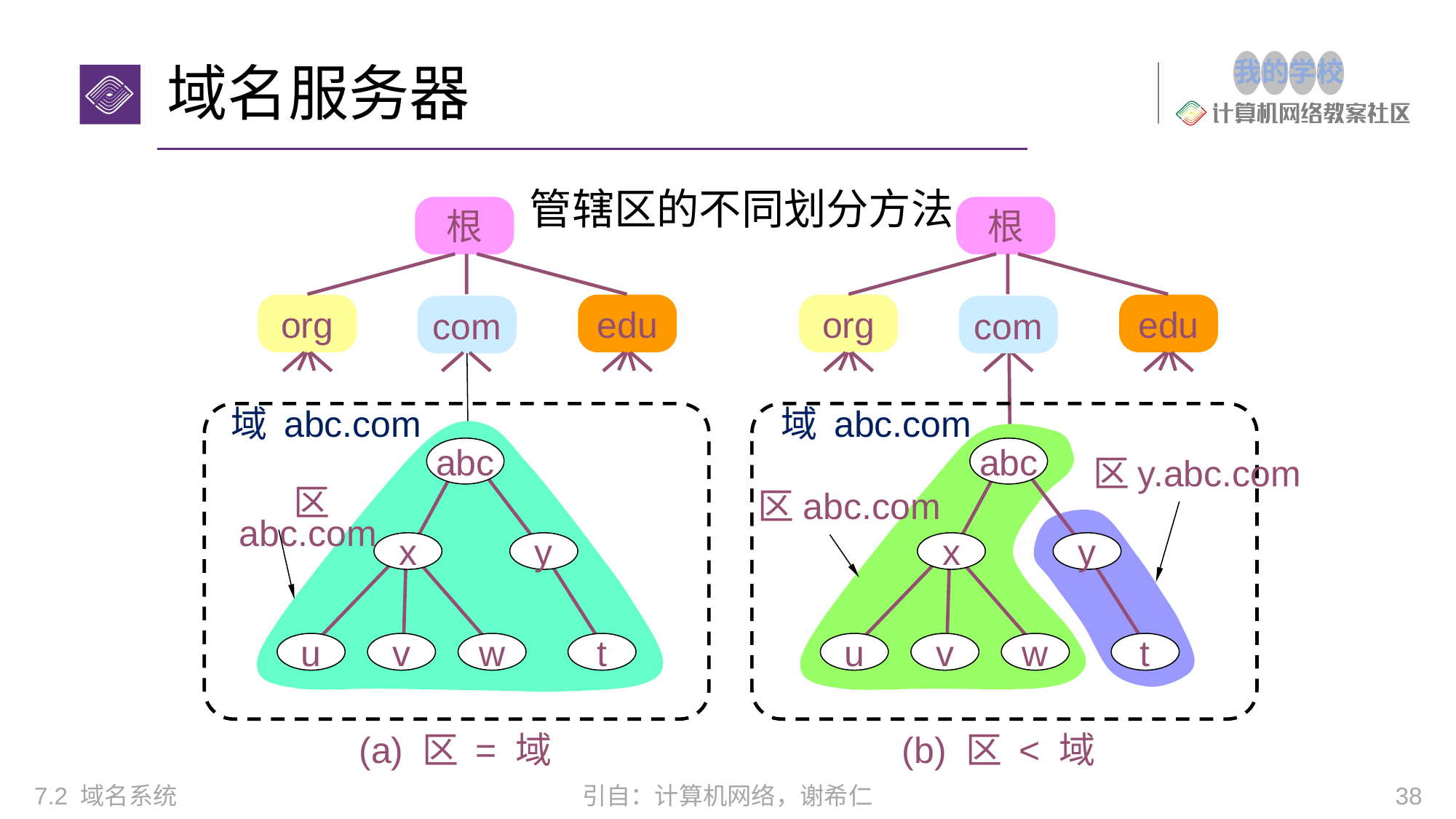

# 域名服务器
管辖区的不同划分方法
根
根

org
edu
com

域 abc.com

abc
区y.abc.com

 区abc.com

x
y

u
v
w
t
(b) 区 < 域

org
edu
com

域 abc.com

abc

 区abc.com

x
y

u
v
w
t
(a) 区 = 域
7.2 域名系统
引自：计算机网络，谢希仁
38